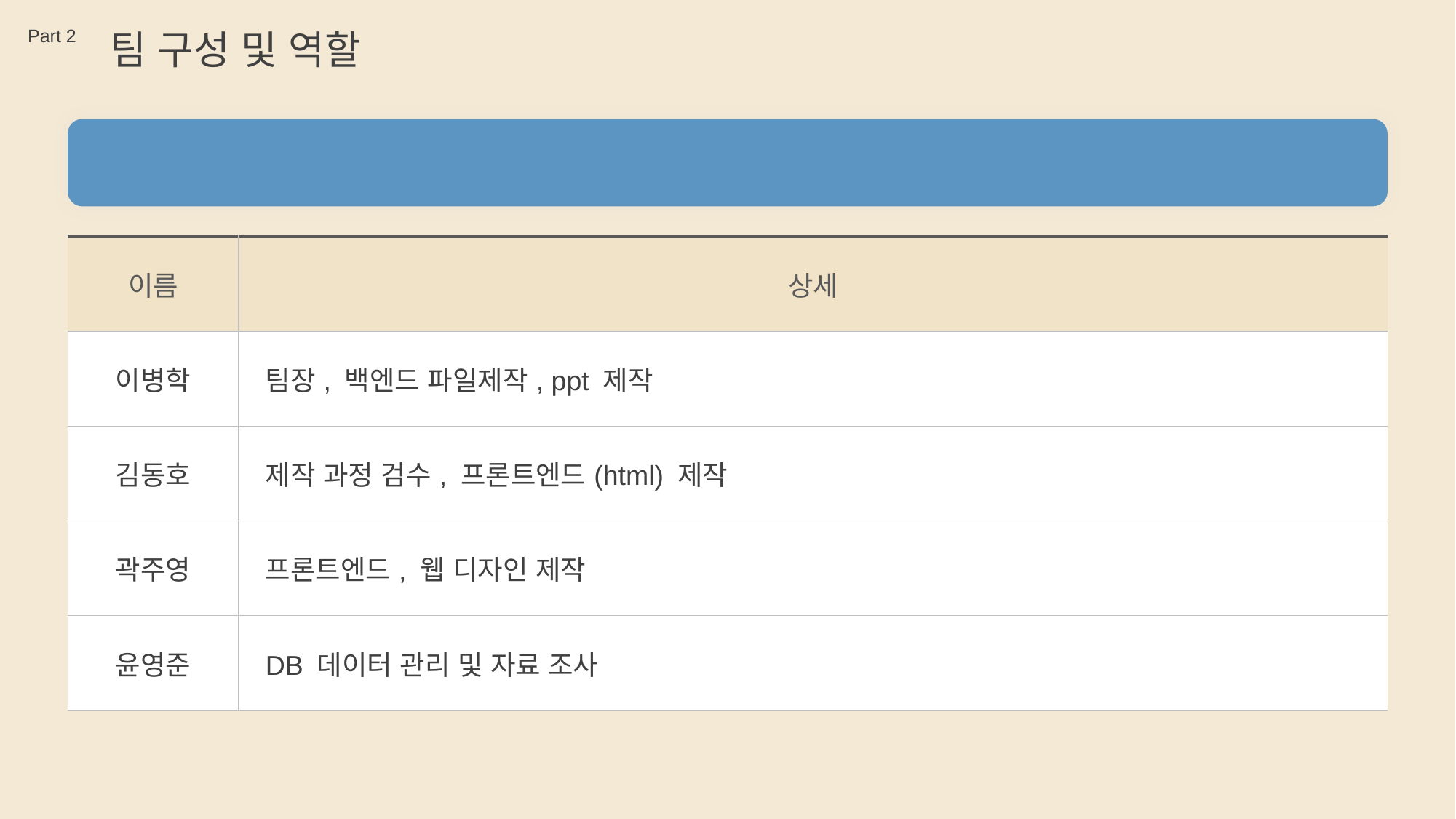

Part 2
팀 구성 및 역할

| 이름 | 상세 |
| --- | --- |
| 이병학 | 팀장, 백엔드 파일제작, ppt 제작 |
| 김동호 | 제작 과정 검수, 프론트엔드(html) 제작 |
| 곽주영 | 프론트엔드, 웹 디자인 제작 |
| 윤영준 | DB 데이터 관리 및 자료 조사 |